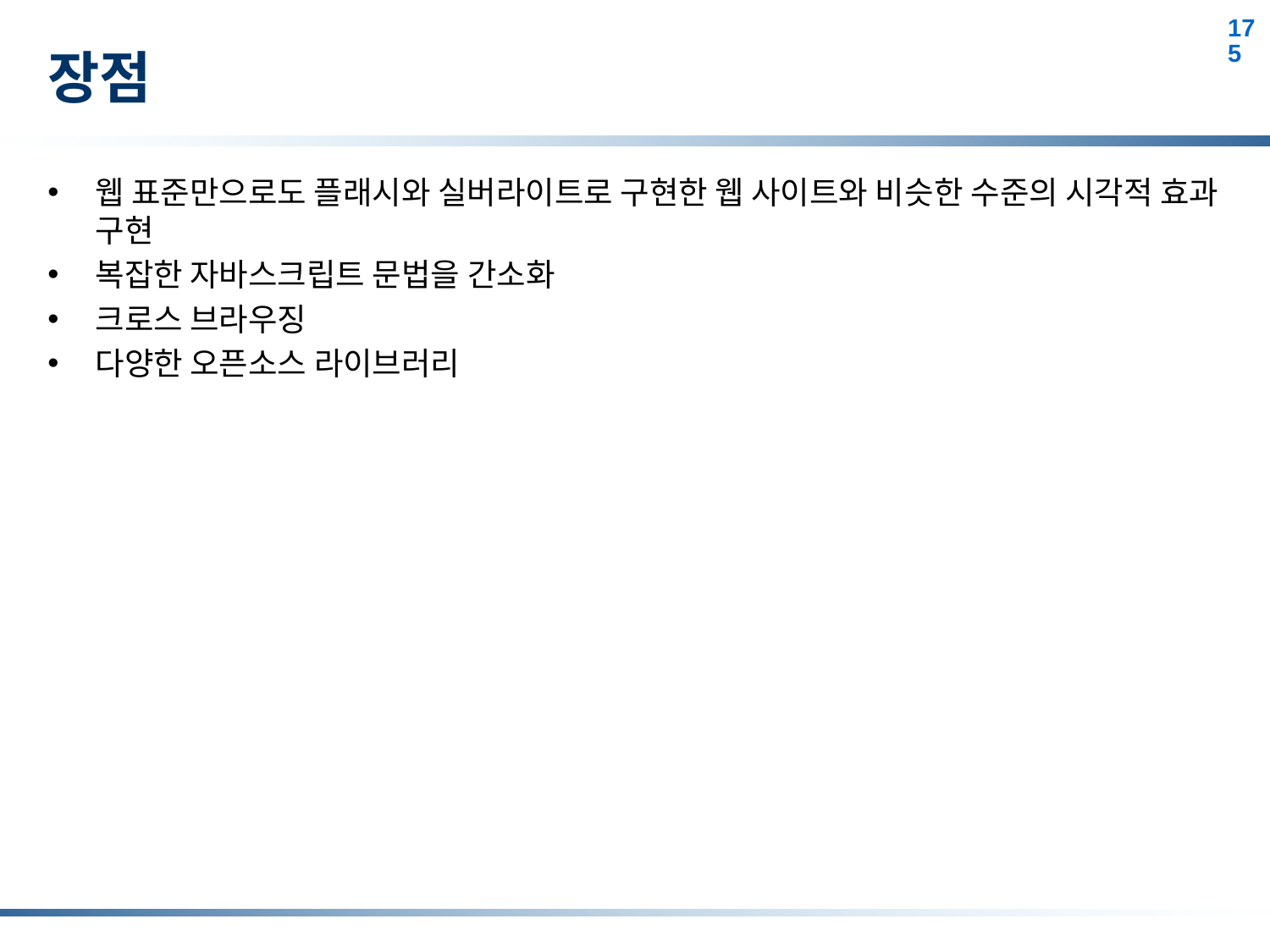

# 장점
웹 표준만으로도 플래시와 실버라이트로 구현한 웹 사이트와 비슷한 수준의 시각적 효과 구현
복잡한 자바스크립트 문법을 간소화
크로스 브라우징
다양한 오픈소스 라이브러리
175